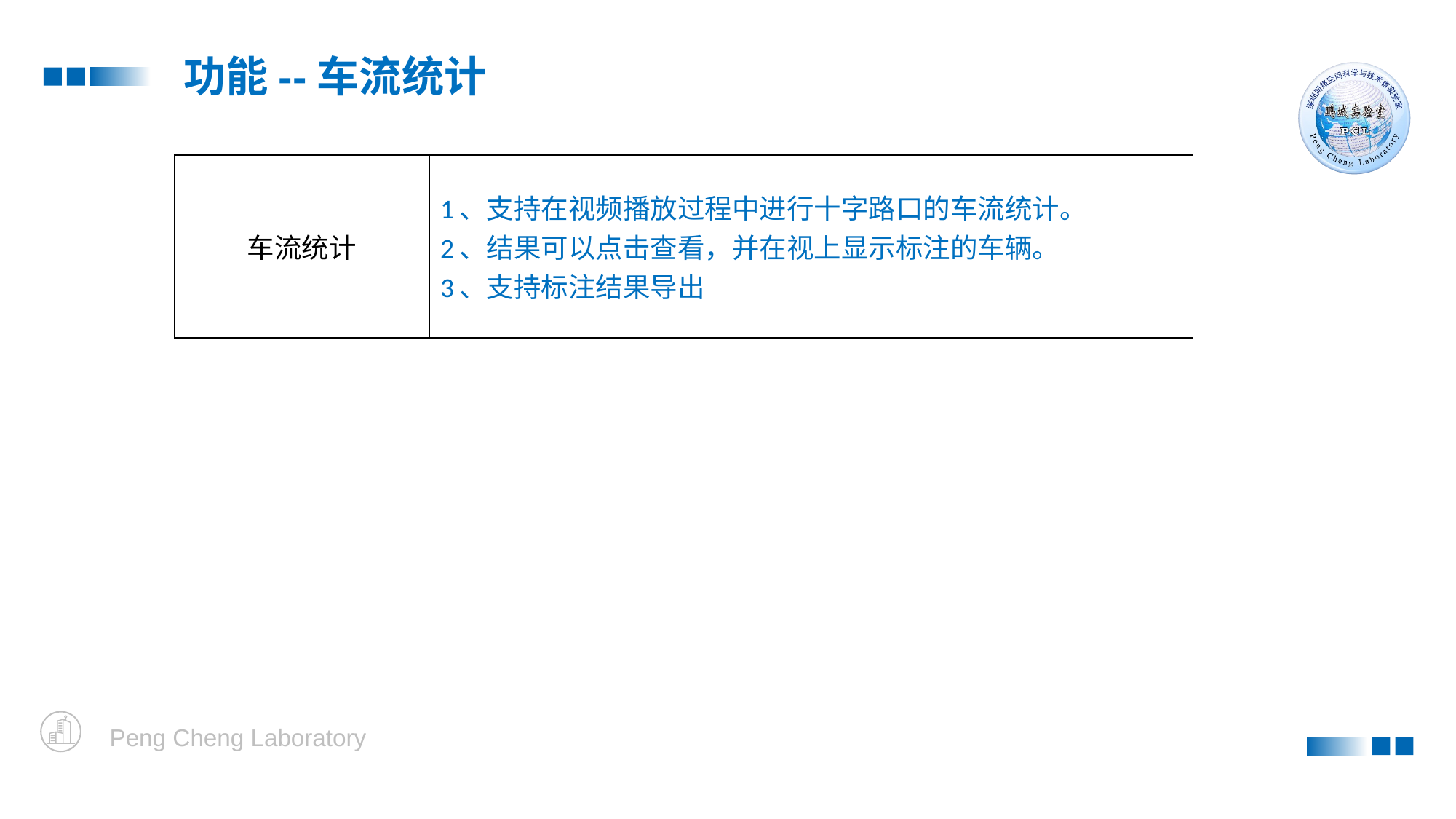

功能--车流统计
| 车流统计 | 1、支持在视频播放过程中进行十字路口的车流统计。 2、结果可以点击查看，并在视上显示标注的车辆。 3、支持标注结果导出 |
| --- | --- |